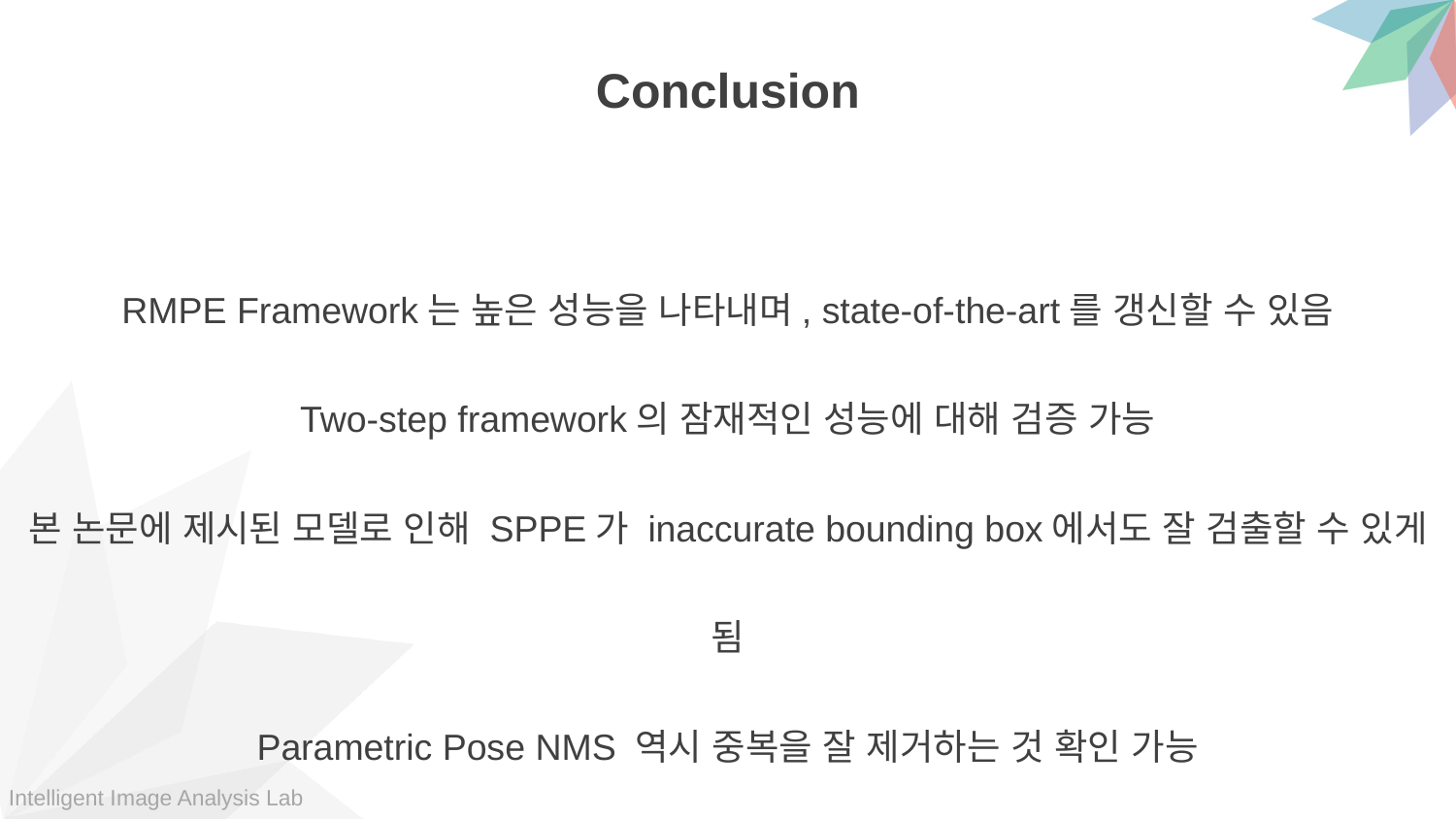

Conclusion
RMPE Framework는 높은 성능을 나타내며, state-of-the-art를 갱신할 수 있음
Two-step framework의 잠재적인 성능에 대해 검증 가능
본 논문에 제시된 모델로 인해 SPPE가 inaccurate bounding box에서도 잘 검출할 수 있게 됨
Parametric Pose NMS 역시 중복을 잘 제거하는 것 확인 가능